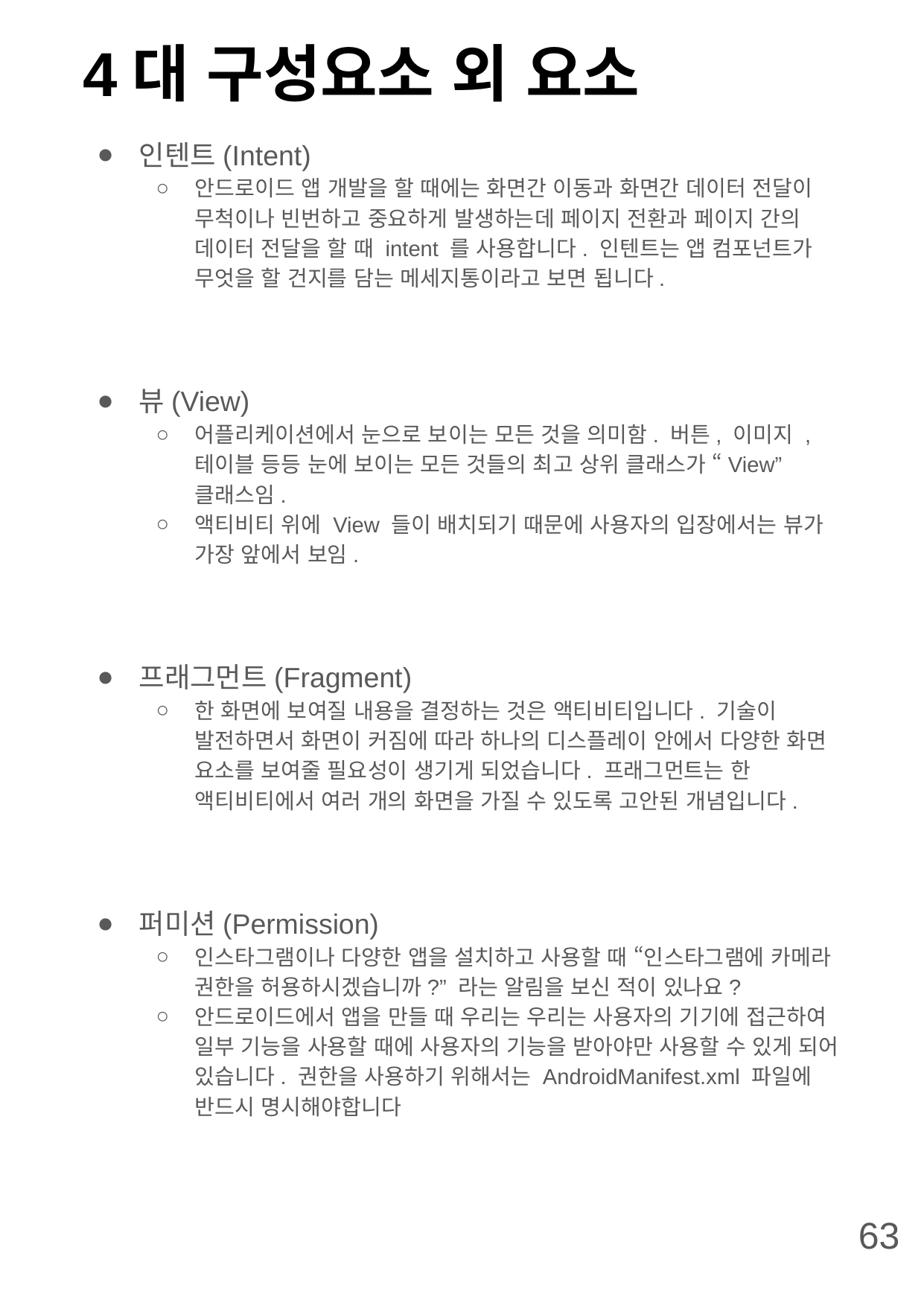

# 4대 구성요소 외 요소
인텐트(Intent)
안드로이드 앱 개발을 할 때에는 화면간 이동과 화면간 데이터 전달이 무척이나 빈번하고 중요하게 발생하는데 페이지 전환과 페이지 간의 데이터 전달을 할 때 intent 를 사용합니다. 인텐트는 앱 컴포넌트가 무엇을 할 건지를 담는 메세지통이라고 보면 됩니다.

뷰(View)
어플리케이션에서 눈으로 보이는 모든 것을 의미함. 버튼, 이미지 , 테이블 등등 눈에 보이는 모든 것들의 최고 상위 클래스가 “View” 클래스임.
액티비티 위에 View 들이 배치되기 때문에 사용자의 입장에서는 뷰가 가장 앞에서 보임.

프래그먼트(Fragment)
한 화면에 보여질 내용을 결정하는 것은 액티비티입니다. 기술이 발전하면서 화면이 커짐에 따라 하나의 디스플레이 안에서 다양한 화면 요소를 보여줄 필요성이 생기게 되었습니다. 프래그먼트는 한 액티비티에서 여러 개의 화면을 가질 수 있도록 고안된 개념입니다.

퍼미션(Permission)
인스타그램이나 다양한 앱을 설치하고 사용할 때 “인스타그램에 카메라 권한을 허용하시겠습니까?” 라는 알림을 보신 적이 있나요?
안드로이드에서 앱을 만들 때 우리는 우리는 사용자의 기기에 접근하여 일부 기능을 사용할 때에 사용자의 기능을 받아야만 사용할 수 있게 되어 있습니다. 권한을 사용하기 위해서는 AndroidManifest.xml 파일에 반드시 명시해야합니다
63